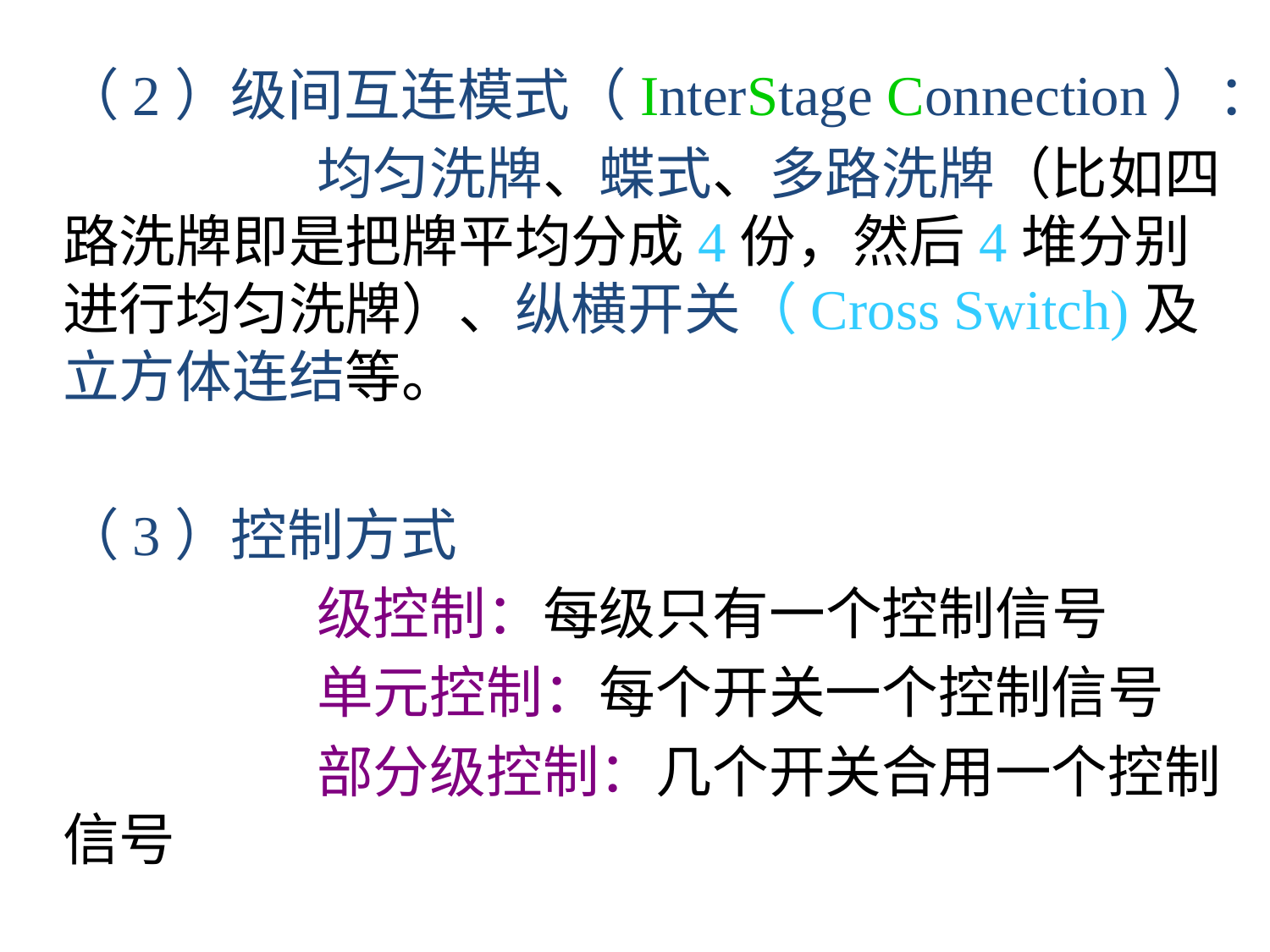

（2）级间互连模式（InterStage Connection）：
			均匀洗牌、蝶式、多路洗牌（比如四路洗牌即是把牌平均分成4份，然后4堆分别进行均匀洗牌）、纵横开关（Cross Switch)及立方体连结等。

	（3）控制方式
			级控制：每级只有一个控制信号
			单元控制：每个开关一个控制信号
			部分级控制：几个开关合用一个控制信号